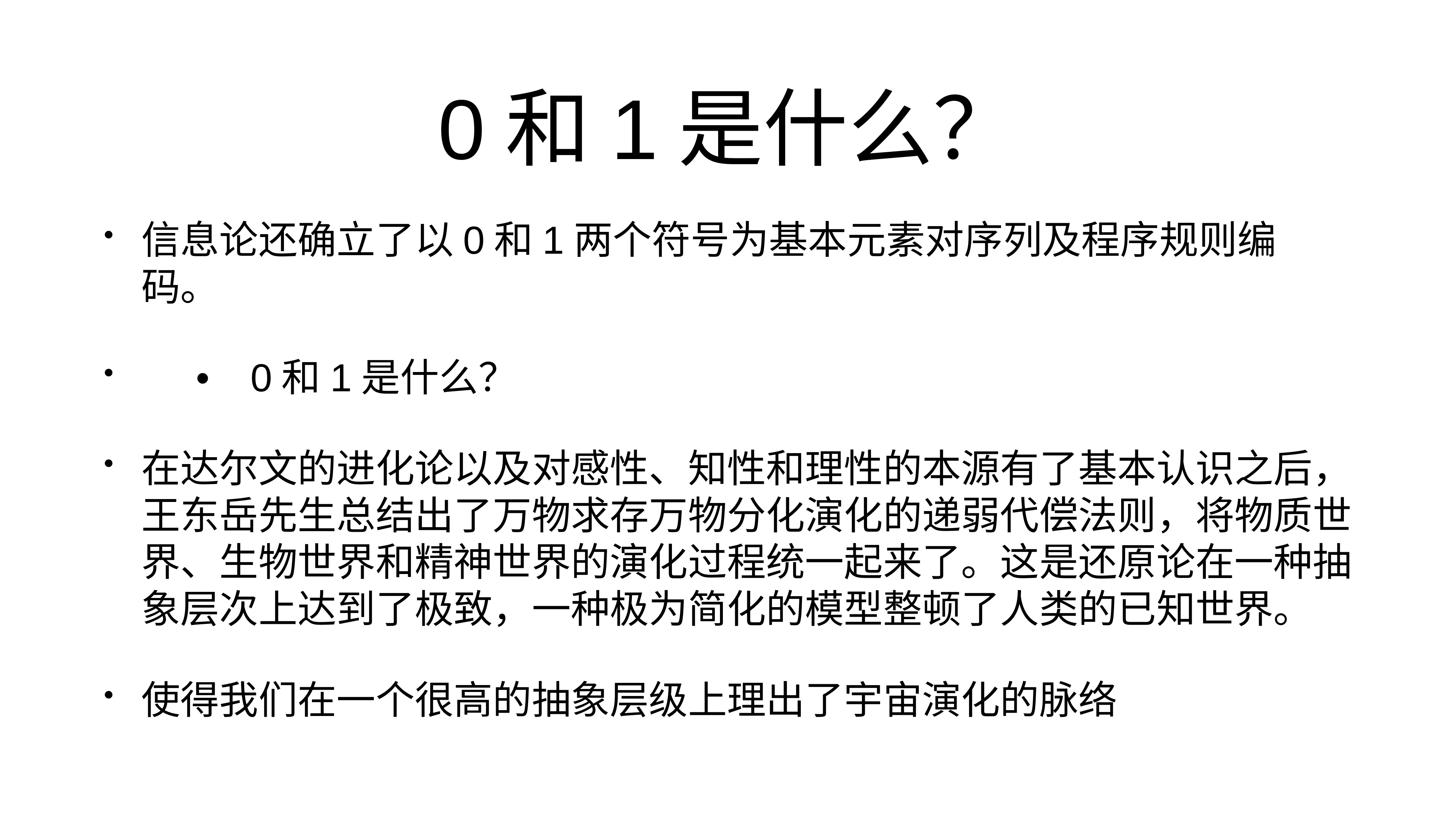

# 0和1是什么？
信息论还确立了以0和1两个符号为基本元素对序列及程序规则编码。
	•	0和1是什么？
在达尔文的进化论以及对感性、知性和理性的本源有了基本认识之后，王东岳先生总结出了万物求存万物分化演化的递弱代偿法则，将物质世界、生物世界和精神世界的演化过程统一起来了。这是还原论在一种抽象层次上达到了极致，一种极为简化的模型整顿了人类的已知世界。
使得我们在一个很高的抽象层级上理出了宇宙演化的脉络